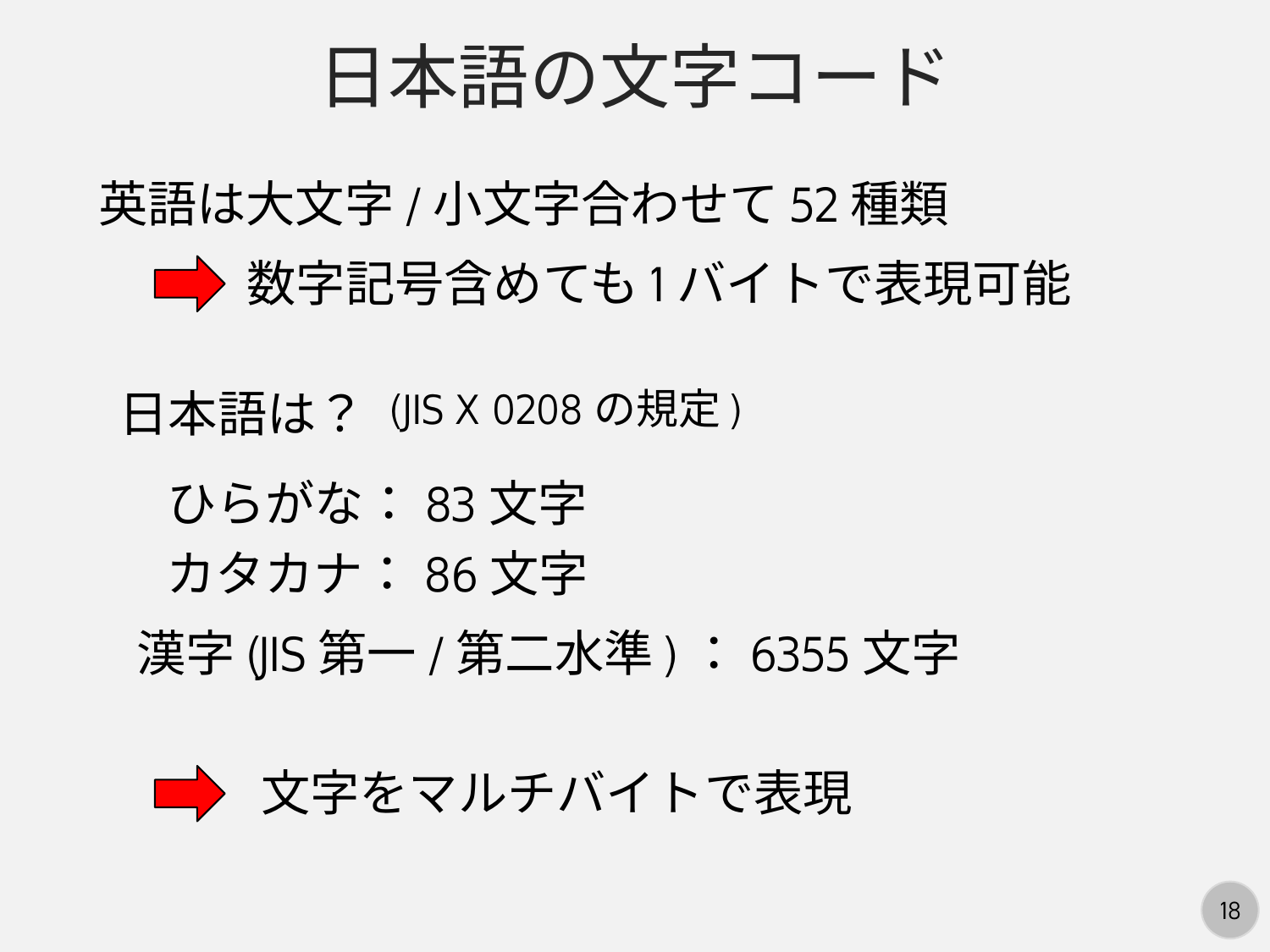

日本語の文字コード
英語は大文字/小文字合わせて52種類
数字記号含めても1バイトで表現可能

日本語は？
(JIS X 0208の規定)
ひらがな：83文字
カタカナ：86文字
漢字(JIS第一/第二水準)：6355文字
文字をマルチバイトで表現